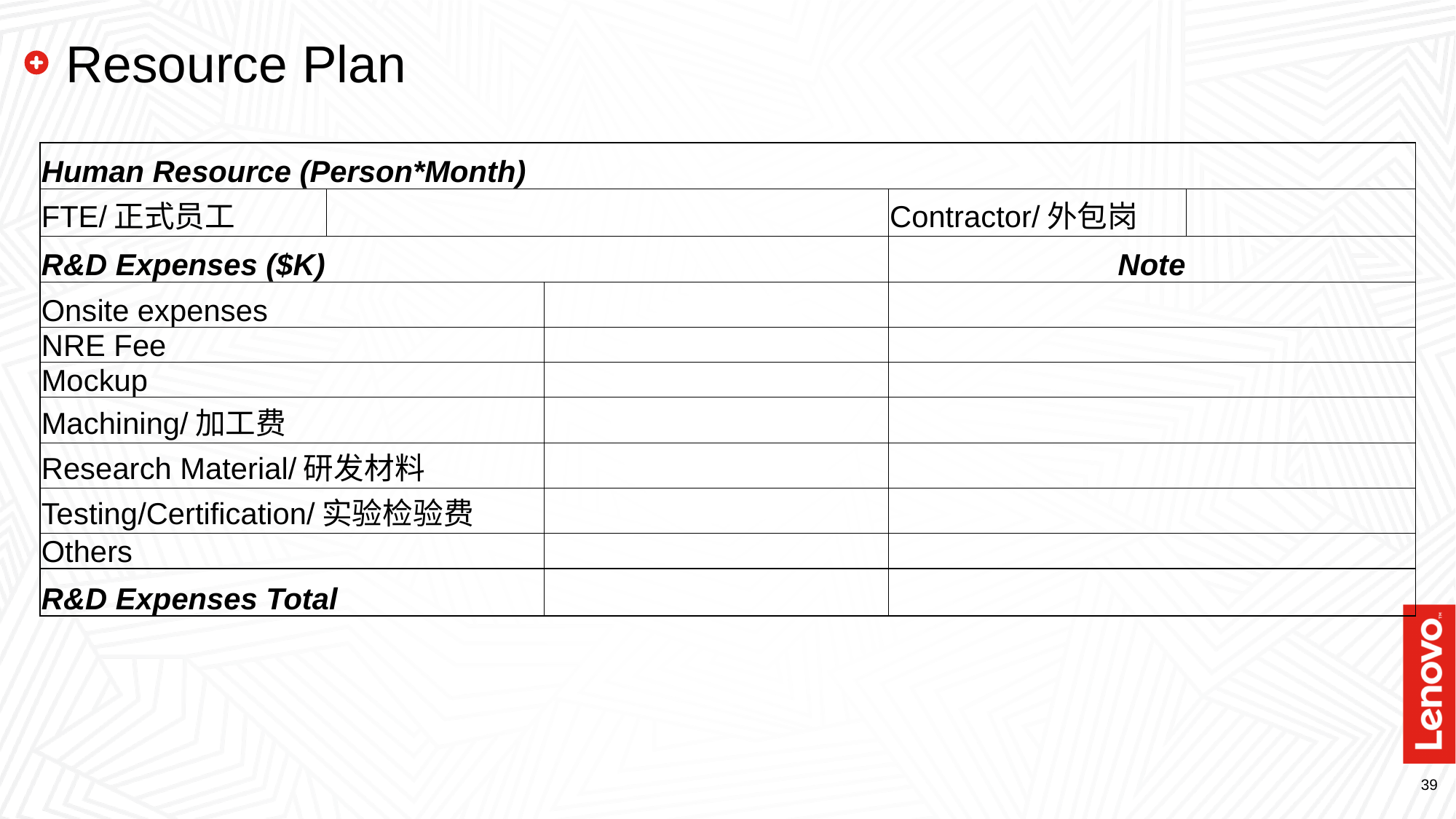

# Resource Plan
| Human Resource (Person\*Month) |  |  |  |  |  |  |  |  |
| --- | --- | --- | --- | --- | --- | --- | --- | --- |
| FTE/正式员工 |  |  |  | Contractor/外包岗 |  |  |  |  |
| R&D Expenses ($K) |  |  |  | Note |  |  |  |  |
| Onsite expenses |  |  |  |  |  |  |  |  |
| NRE Fee |  |  |  |  |  |  |  |  |
| Mockup |  |  |  |  |  |  |  |  |
| Machining/加工费 |  |  |  |  |  |  |  |  |
| Research Material/研发材料 |  |  |  |  |  |  |  |  |
| Testing/Certification/实验检验费 |  |  |  |  |  |  |  |  |
| Others |  |  |  |  |  |  |  |  |
| R&D Expenses Total |  |  |  |  |  |  |  |  |
|  |  |  |  |  |  |  |  |  |
|  |  |  |  |  |  |  |  |  |